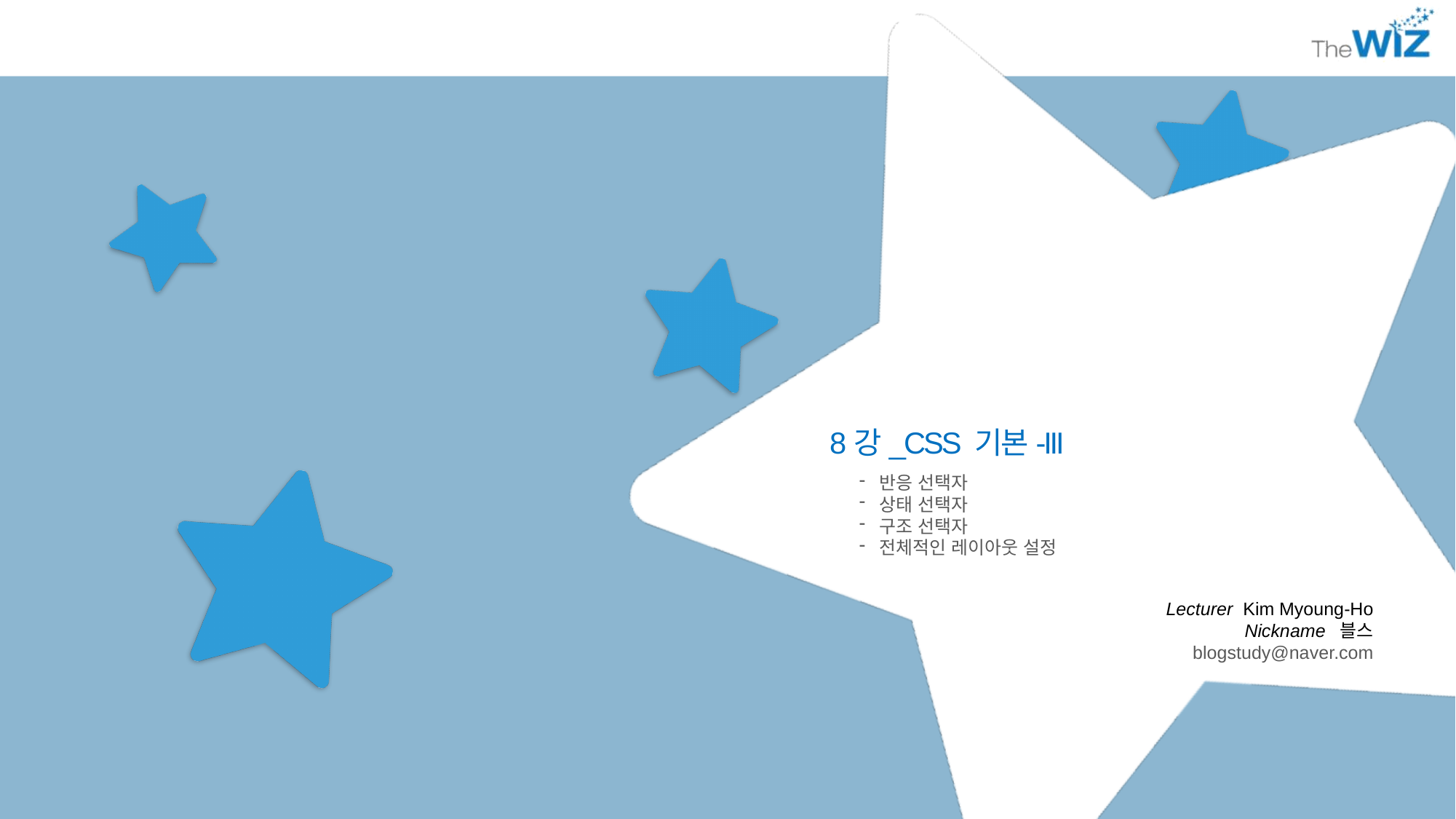

8강_CSS 기본-III
반응 선택자
상태 선택자
구조 선택자
전체적인 레이아웃 설정
Lecturer  Kim Myoung-Ho
Nickname  블스
blogstudy@naver.com